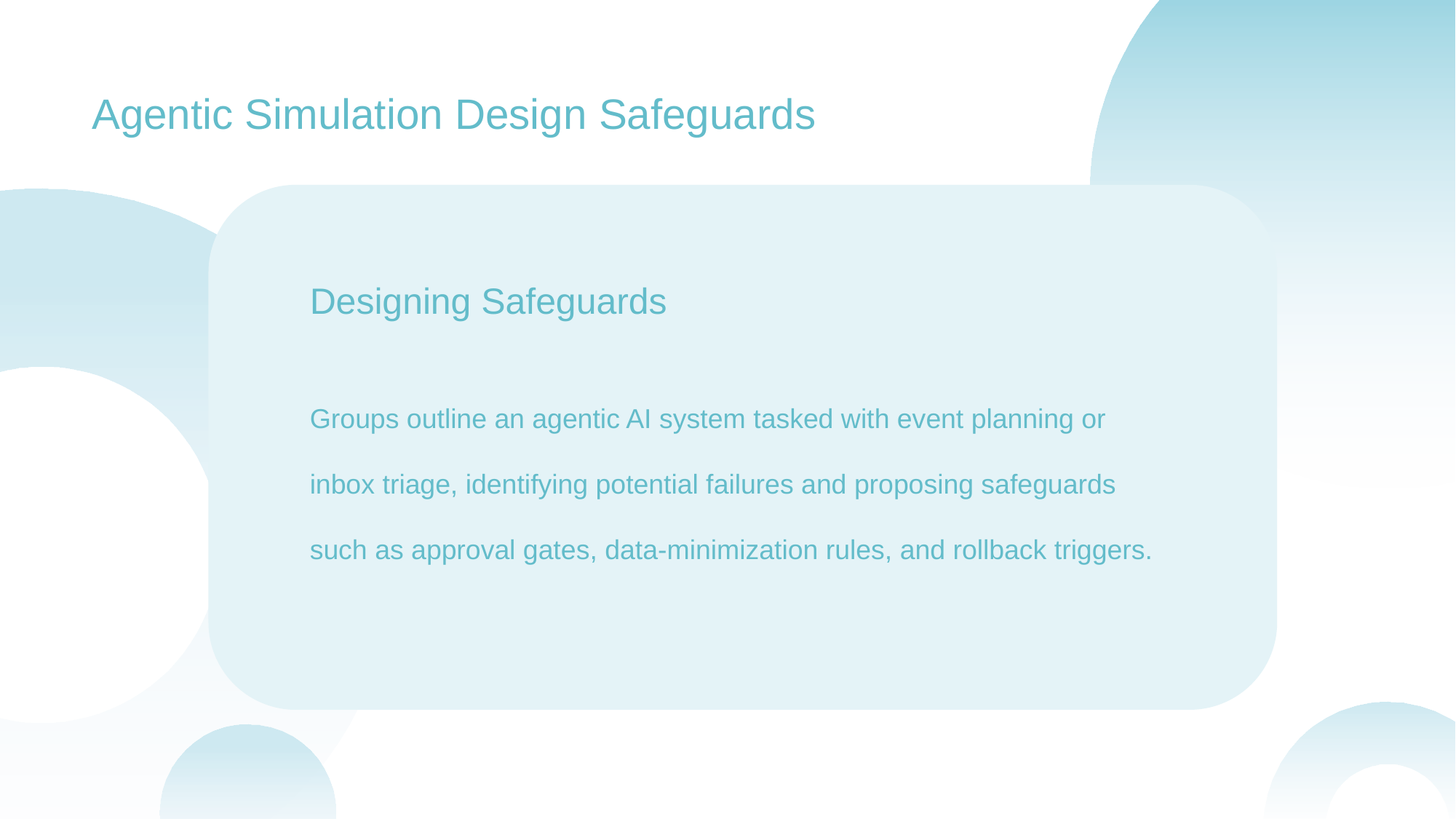

Agentic Simulation Design Safeguards

Designing Safeguards
Groups outline an agentic AI system tasked with event planning or inbox triage, identifying potential failures and proposing safeguards such as approval gates, data-minimization rules, and rollback triggers.
汇报人：xxx   汇报时间：x年x月x日